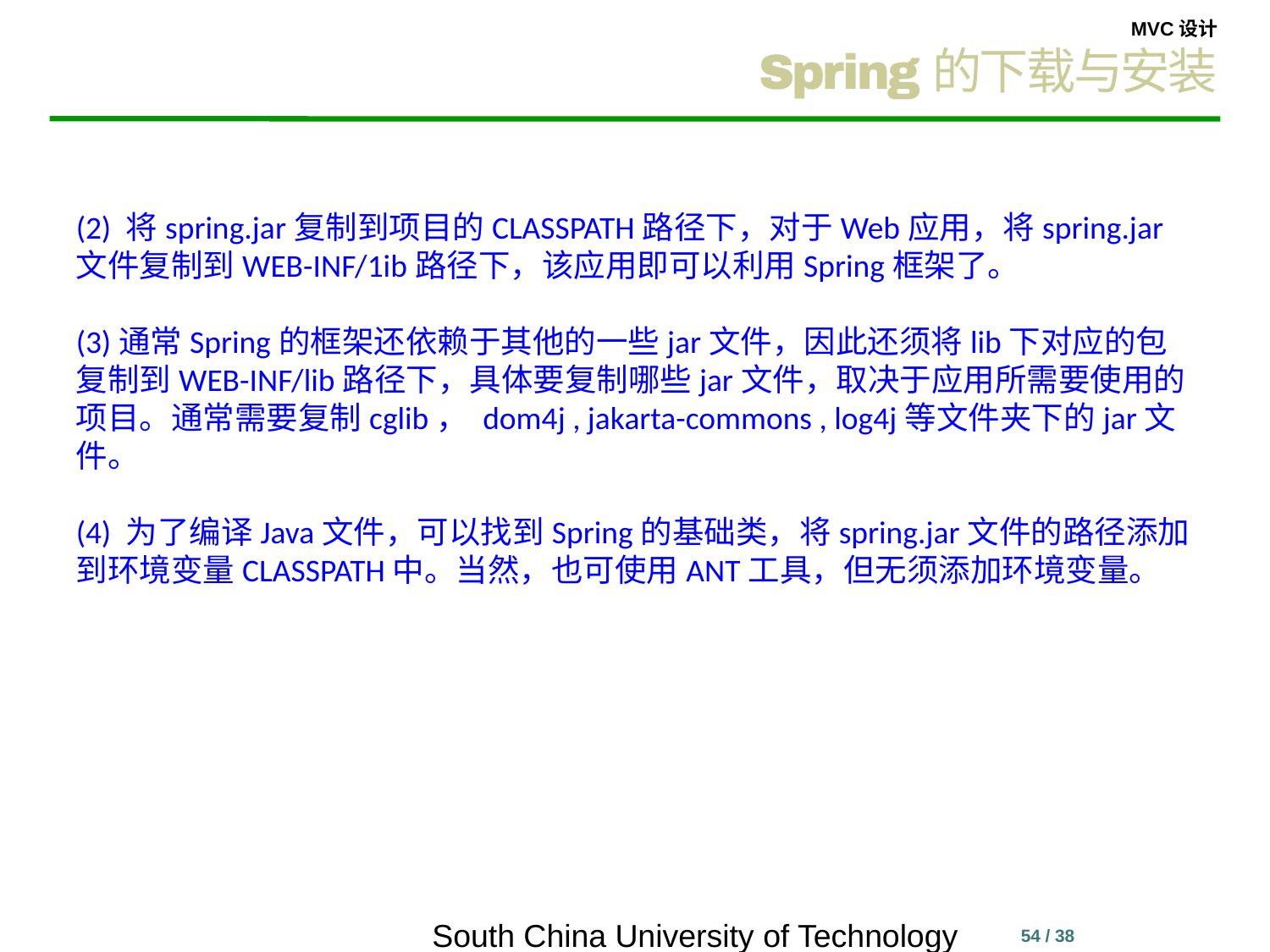

Spring的下载与安装
(2) 将spring.jar复制到项目的CLASSPATH路径下，对于Web应用，将spring.jar文件复制到WEB-INF/1ib路径下，该应用即可以利用Spring框架了。

(3)通常Spring的框架还依赖于其他的一些jar文件，因此还须将lib下对应的包复制到WEB-INF/lib路径下，具体要复制哪些jar文件，取决于应用所需要使用的项目。通常需要复制cglib， dom4j , jakarta-commons , log4j等文件夹下的jar文件。

(4) 为了编译Java文件，可以找到Spring的基础类，将spring.jar文件的路径添加到环境变量CLASSPATH中。当然，也可使用ANT工具，但无须添加环境变量。